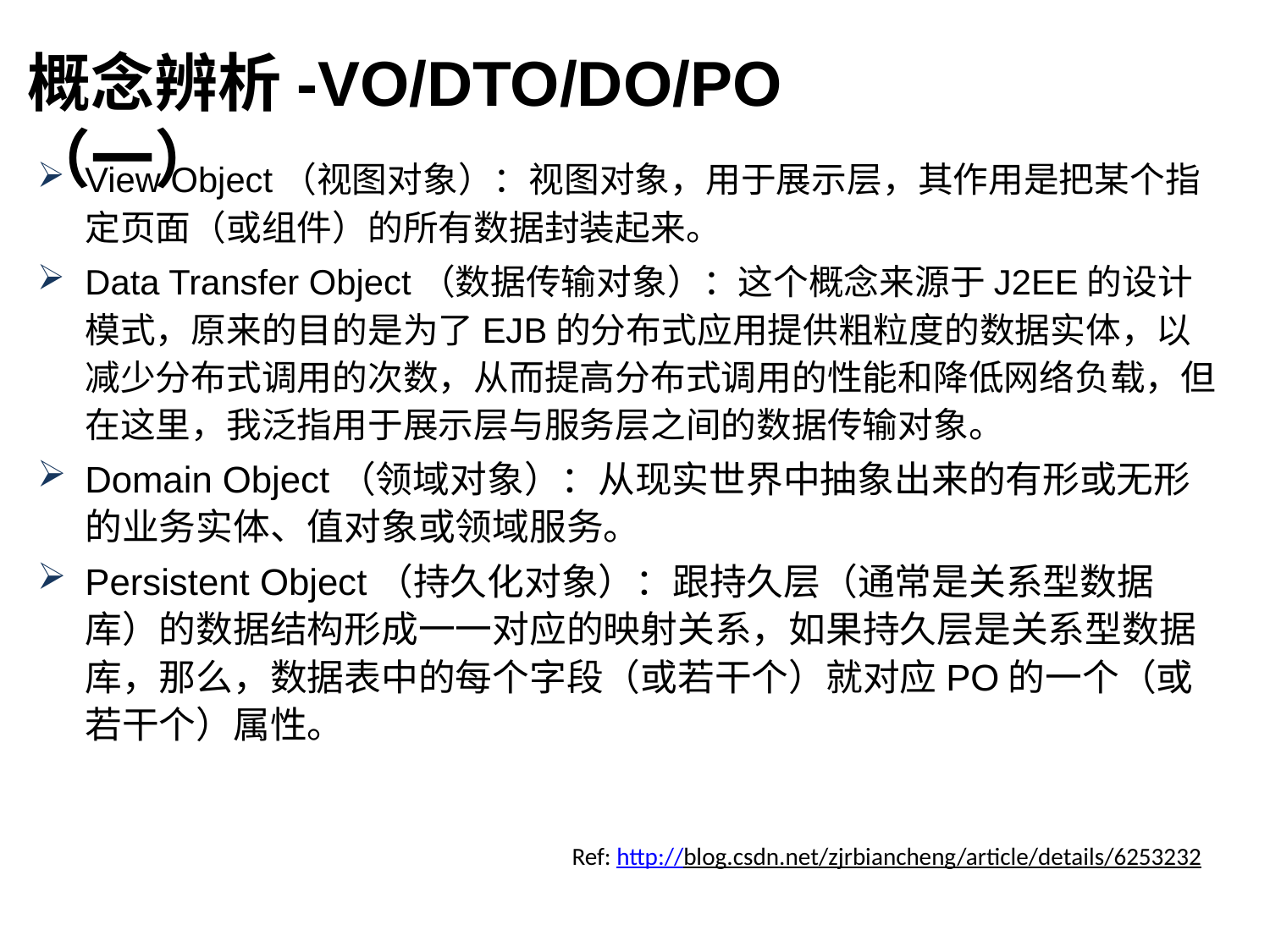

概念辨析-VO/DTO/DO/PO（一）
View Object（视图对象）：视图对象，用于展示层，其作用是把某个指定页面（或组件）的所有数据封装起来。
Data Transfer Object（数据传输对象）：这个概念来源于J2EE的设计模式，原来的目的是为了EJB的分布式应用提供粗粒度的数据实体，以减少分布式调用的次数，从而提高分布式调用的性能和降低网络负载，但在这里，我泛指用于展示层与服务层之间的数据传输对象。
Domain Object（领域对象）：从现实世界中抽象出来的有形或无形的业务实体、值对象或领域服务。
Persistent Object（持久化对象）：跟持久层（通常是关系型数据库）的数据结构形成一一对应的映射关系，如果持久层是关系型数据库，那么，数据表中的每个字段（或若干个）就对应PO的一个（或若干个）属性。
Ref: http://blog.csdn.net/zjrbiancheng/article/details/6253232